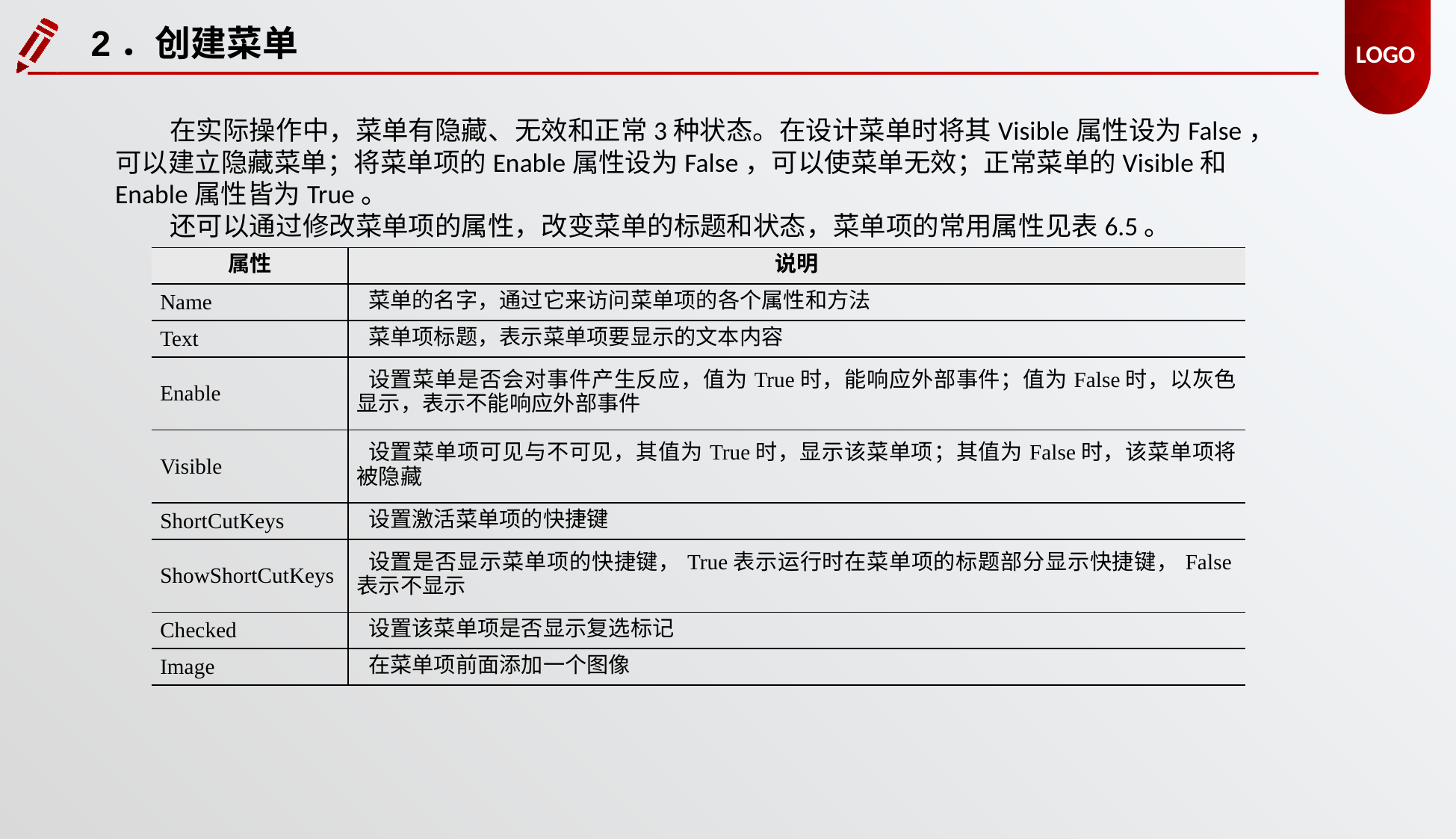

2．创建菜单
在实际操作中，菜单有隐藏、无效和正常3种状态。在设计菜单时将其Visible属性设为False，可以建立隐藏菜单；将菜单项的Enable属性设为False，可以使菜单无效；正常菜单的Visible和Enable属性皆为True。
还可以通过修改菜单项的属性，改变菜单的标题和状态，菜单项的常用属性见表6.5。
| 属性 | 说明 |
| --- | --- |
| Name | 菜单的名字，通过它来访问菜单项的各个属性和方法 |
| Text | 菜单项标题，表示菜单项要显示的文本内容 |
| Enable | 设置菜单是否会对事件产生反应，值为True时，能响应外部事件；值为False时，以灰色显示，表示不能响应外部事件 |
| Visible | 设置菜单项可见与不可见，其值为True时，显示该菜单项；其值为False时，该菜单项将被隐藏 |
| ShortCutKeys | 设置激活菜单项的快捷键 |
| ShowShortCutKeys | 设置是否显示菜单项的快捷键，True表示运行时在菜单项的标题部分显示快捷键，False表示不显示 |
| Checked | 设置该菜单项是否显示复选标记 |
| Image | 在菜单项前面添加一个图像 |